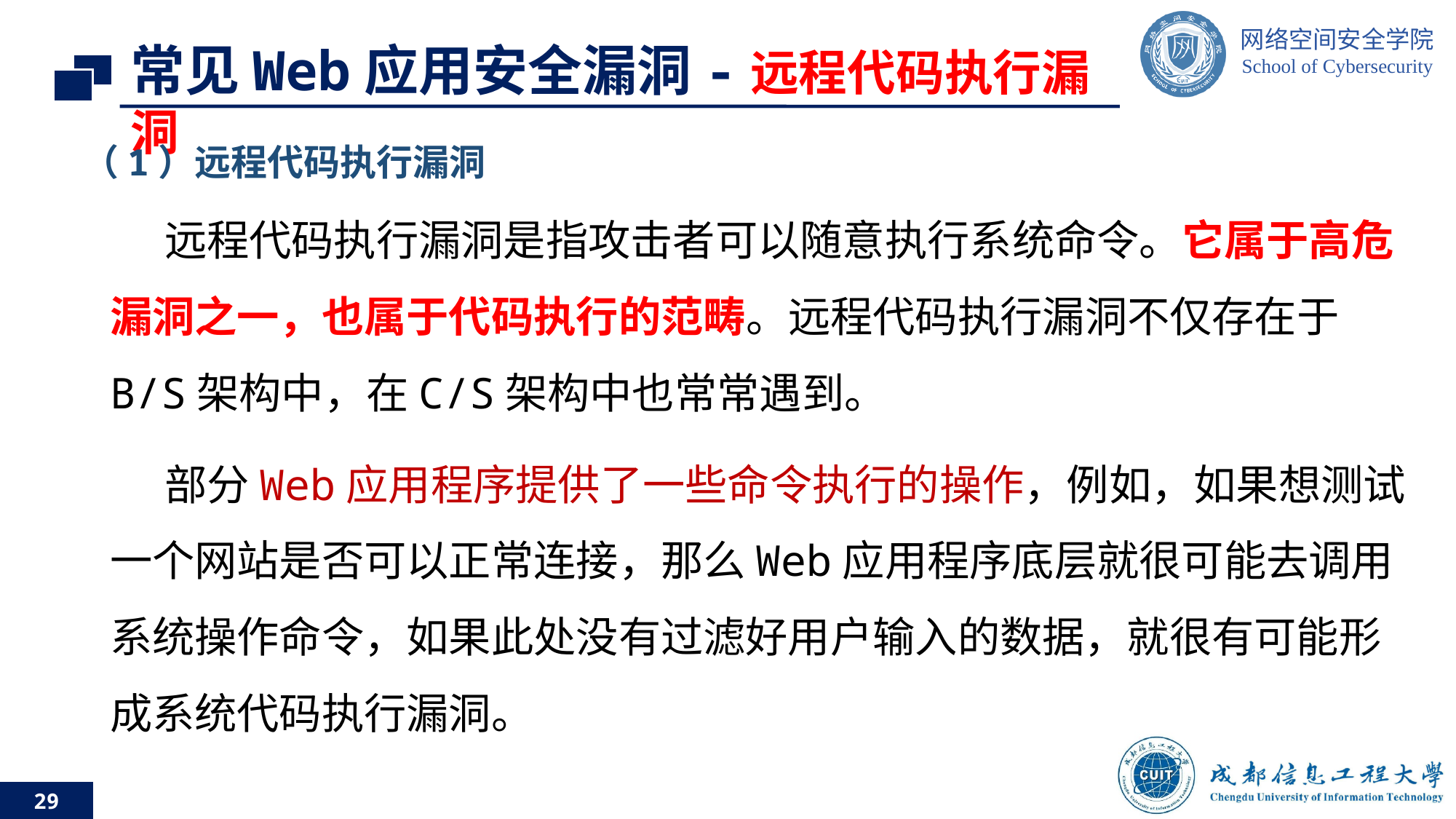

# 常见Web应用安全漏洞-远程代码执行漏洞
（1）远程代码执行漏洞
远程代码执行漏洞是指攻击者可以随意执行系统命令。它属于高危漏洞之一，也属于代码执行的范畴。远程代码执行漏洞不仅存在于B/S架构中，在C/S架构中也常常遇到。
部分Web应用程序提供了一些命令执行的操作，例如，如果想测试一个网站是否可以正常连接，那么Web应用程序底层就很可能去调用系统操作命令，如果此处没有过滤好用户输入的数据，就很有可能形成系统代码执行漏洞。

29